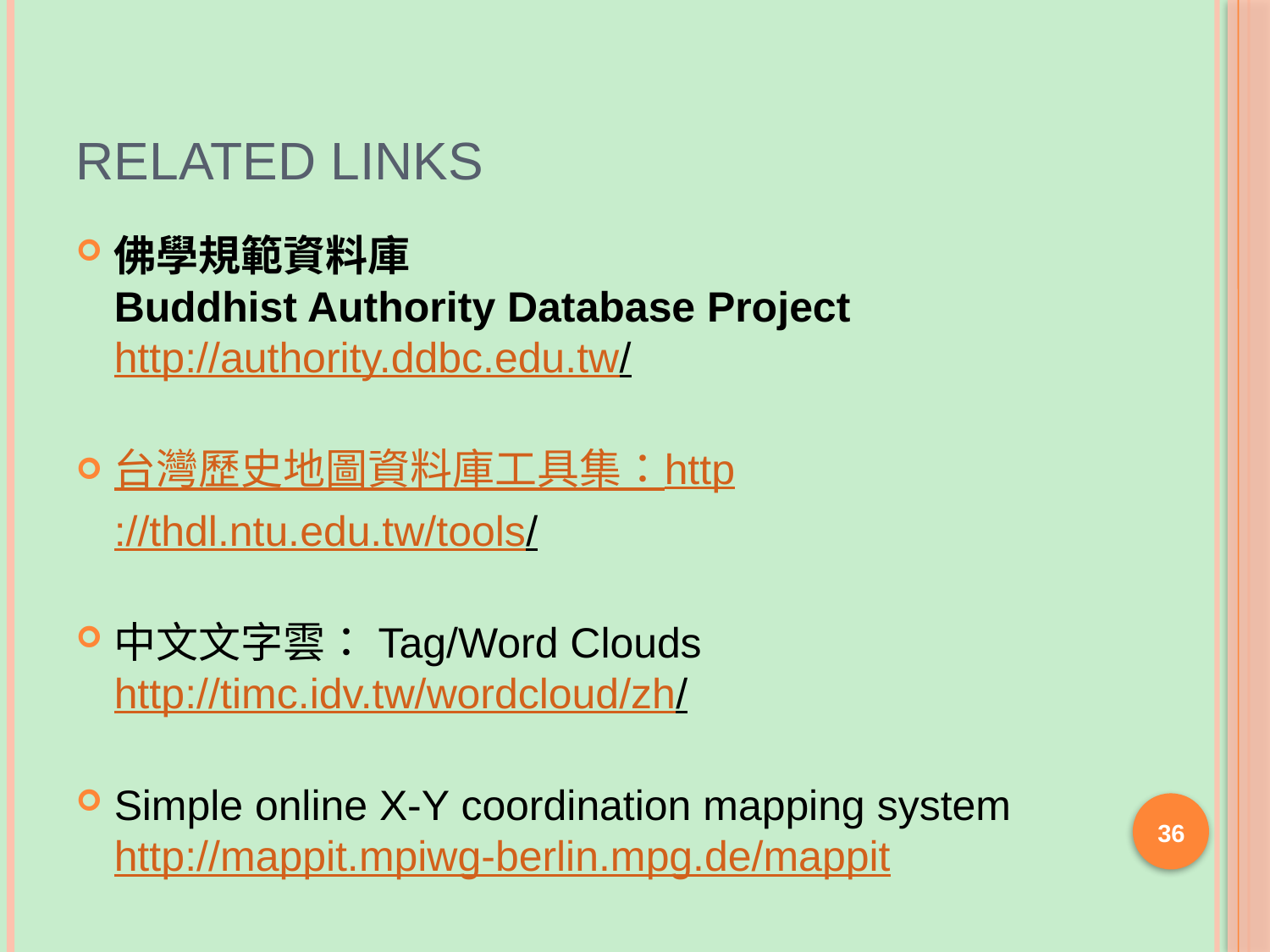

# Related Links
佛學規範資料庫 
Buddhist Authority Database Project
http://authority.ddbc.edu.tw/
台灣歷史地圖資料庫工具集：
http://thdl.ntu.edu.tw/tools/
中文文字雲：Tag/Word Clouds
http://timc.idv.tw/wordcloud/zh/
Simple online X-Y coordination mapping system
http://mappit.mpiwg-berlin.mpg.de/mappit

36